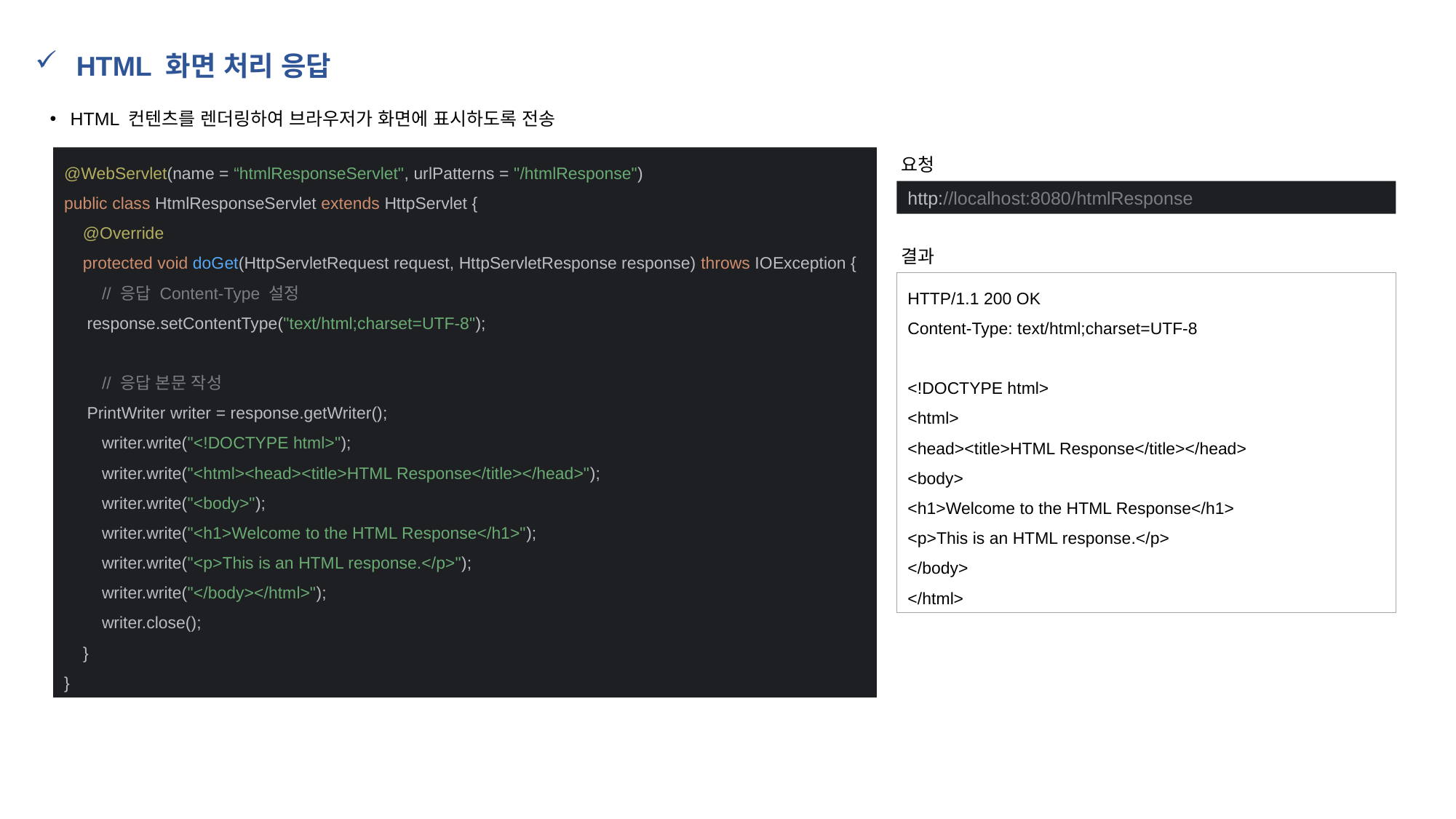

HTML 화면 처리 응답
HTML 컨텐츠를 렌더링하여 브라우저가 화면에 표시하도록 전송
@WebServlet(name = “htmlResponseServlet", urlPatterns = "/htmlResponse")
public class HtmlResponseServlet extends HttpServlet {
    @Override
    protected void doGet(HttpServletRequest request, HttpServletResponse response) throws IOException {
        // 응답 Content-Type 설정
    response.setContentType("text/html;charset=UTF-8");
        // 응답 본문 작성
    PrintWriter writer = response.getWriter();
        writer.write("<!DOCTYPE html>");
        writer.write("<html><head><title>HTML Response</title></head>");
        writer.write("<body>");
        writer.write("<h1>Welcome to the HTML Response</h1>");
        writer.write("<p>This is an HTML response.</p>");
        writer.write("</body></html>");
        writer.close();
    }
}
요청
http://localhost:8080/htmlResponse
결과
HTTP/1.1 200 OK
Content-Type: text/html;charset=UTF-8

<!DOCTYPE html>
<html>
<head><title>HTML Response</title></head>
<body>
<h1>Welcome to the HTML Response</h1>
<p>This is an HTML response.</p>
</body>
</html>